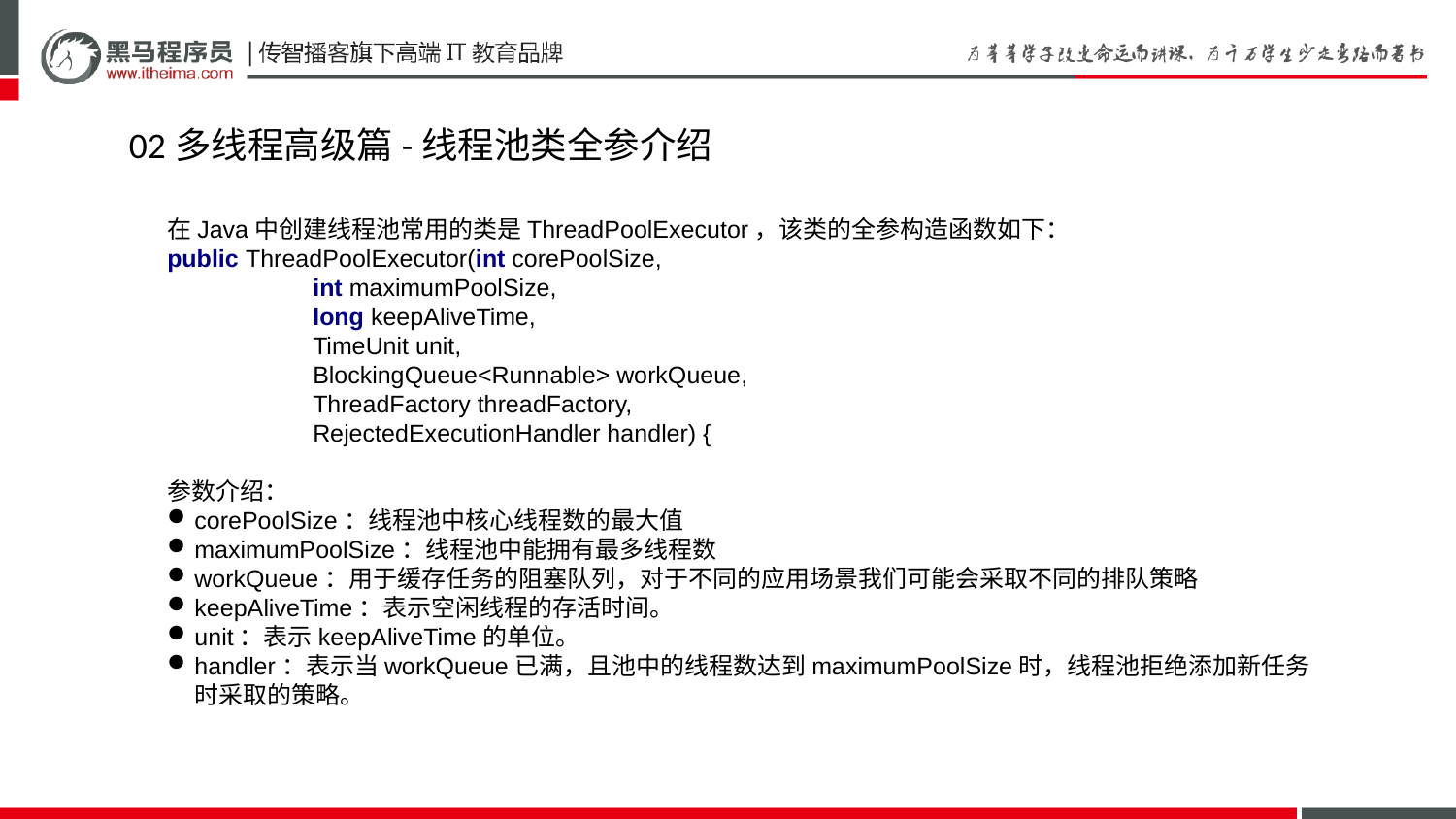

02多线程高级篇-线程池类全参介绍
在Java中创建线程池常用的类是ThreadPoolExecutor，该类的全参构造函数如下：
public ThreadPoolExecutor(int corePoolSize,
	int maximumPoolSize,
	long keepAliveTime,
	TimeUnit unit,
	BlockingQueue<Runnable> workQueue,
	ThreadFactory threadFactory,
	RejectedExecutionHandler handler) {

参数介绍：
corePoolSize：线程池中核心线程数的最大值
maximumPoolSize：线程池中能拥有最多线程数
workQueue：用于缓存任务的阻塞队列，对于不同的应用场景我们可能会采取不同的排队策略
keepAliveTime：表示空闲线程的存活时间。
unit：表示keepAliveTime的单位。
handler：表示当workQueue已满，且池中的线程数达到maximumPoolSize时，线程池拒绝添加新任务时采取的策略。

threadFactory：指定创建线程的工厂